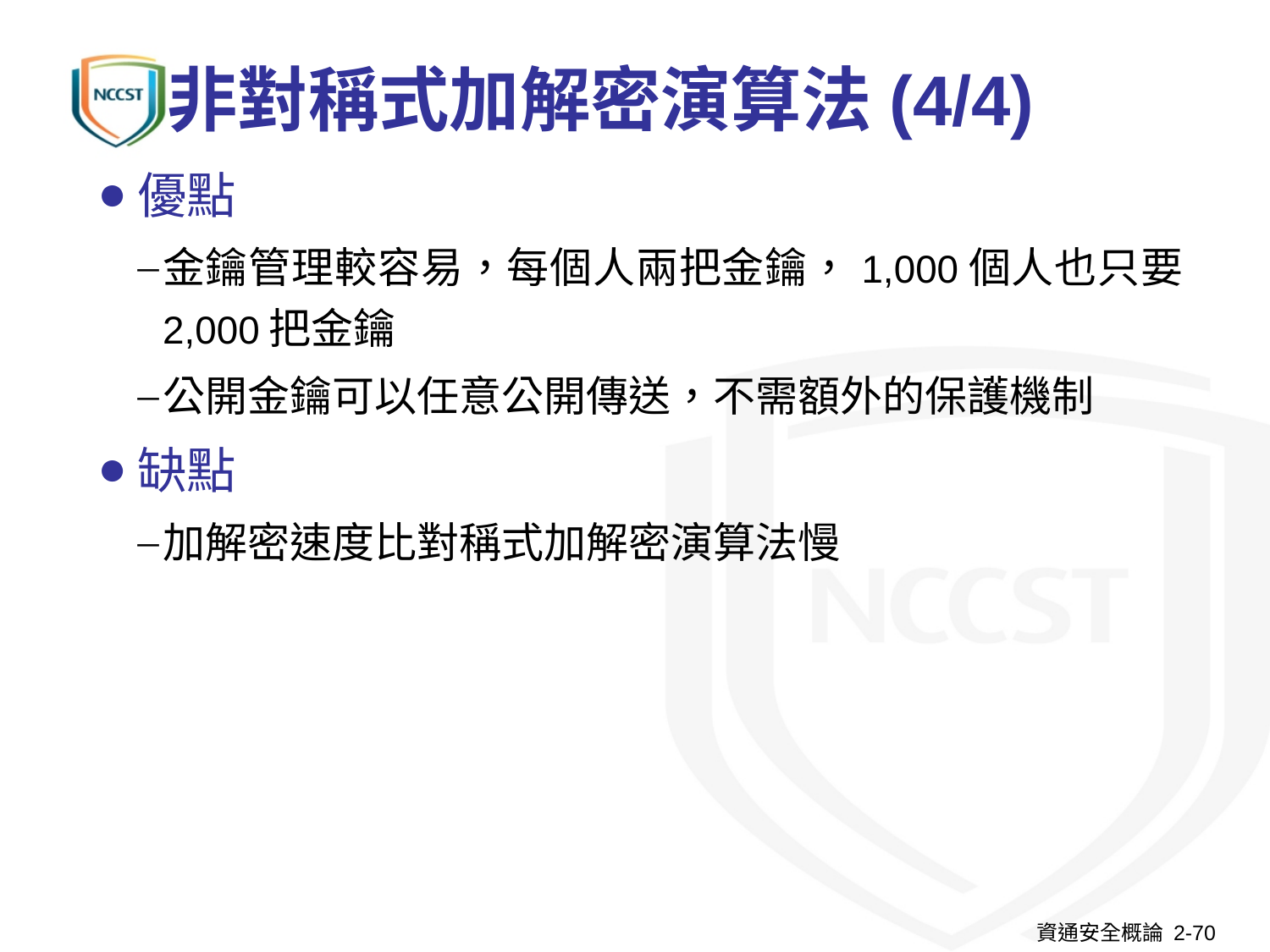

# 非對稱式加解密演算法(4/4)
優點
金鑰管理較容易，每個人兩把金鑰，1,000個人也只要2,000把金鑰
公開金鑰可以任意公開傳送，不需額外的保護機制
缺點
加解密速度比對稱式加解密演算法慢